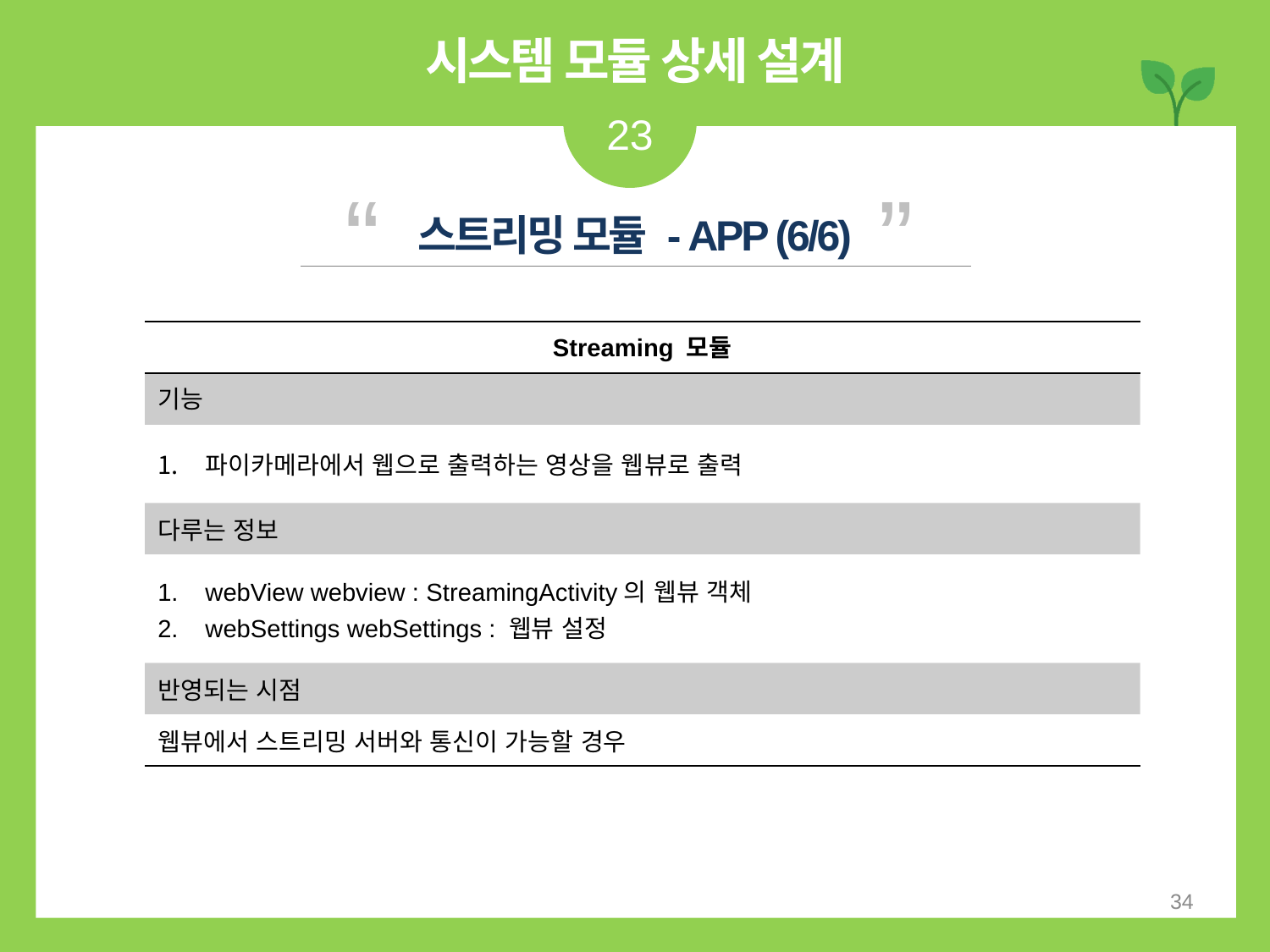

시스템 모듈 상세 설계

23

“                 ”
스트리밍 모듈 - APP (6/6)
| Streaming 모듈 |
| --- |
| 기능 |
| 파이카메라에서 웹으로 출력하는 영상을 웹뷰로 출력 |
| 다루는 정보 |
| webView webview : StreamingActivity의 웹뷰 객체 webSettings webSettings : 웹뷰 설정 |
| 반영되는 시점 |
| 웹뷰에서 스트리밍 서버와 통신이 가능할 경우 |
34